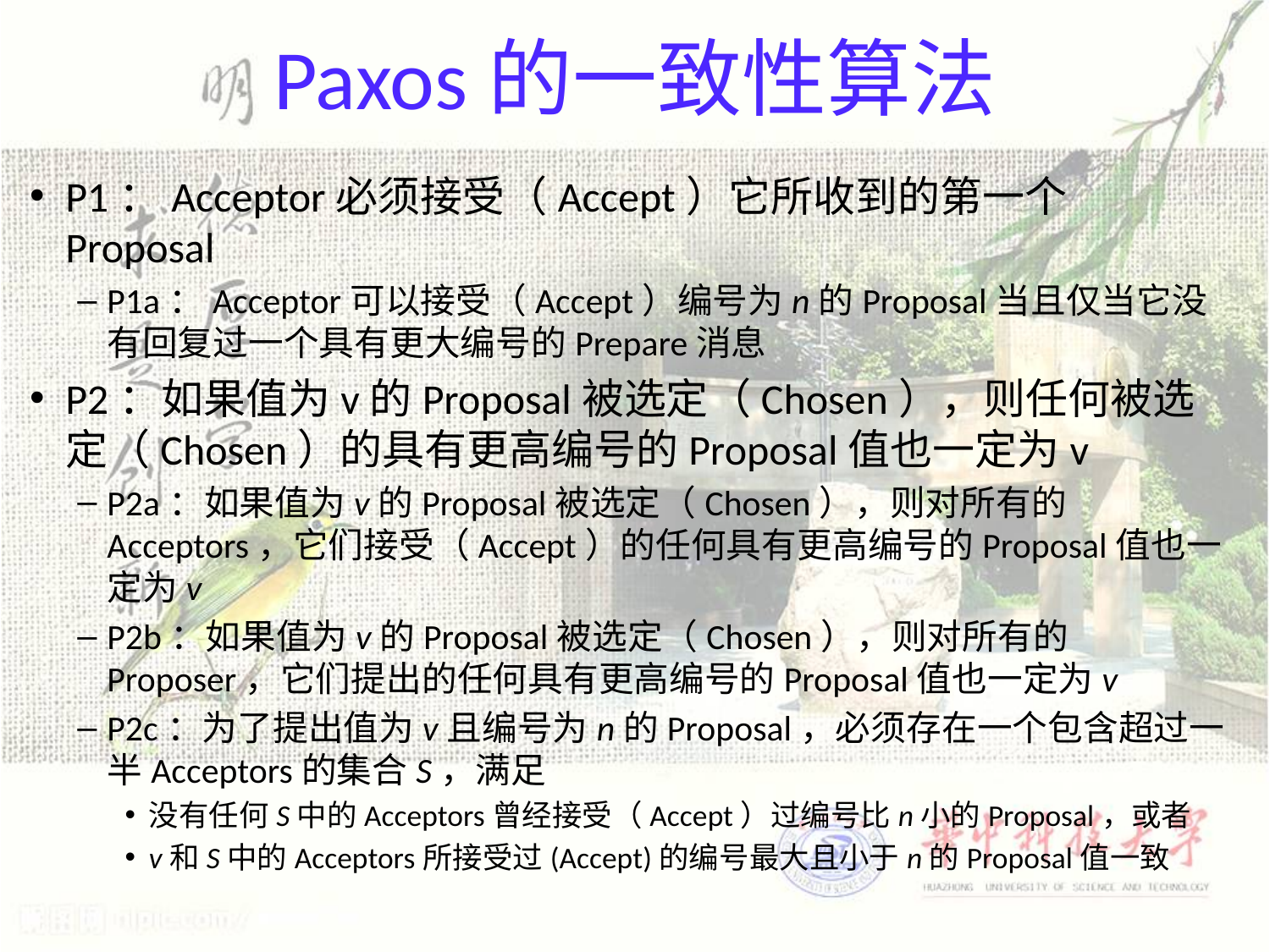

# Paxos的一致性算法
P1：Acceptor必须接受（Accept）它所收到的第一个Proposal
P1a：Acceptor可以接受（Accept）编号为n的Proposal当且仅当它没有回复过一个具有更大编号的Prepare消息
P2：如果值为v的Proposal被选定（Chosen），则任何被选定（Chosen）的具有更高编号的Proposal值也一定为v
P2a：如果值为v的Proposal被选定（Chosen），则对所有的Acceptors，它们接受（Accept）的任何具有更高编号的Proposal值也一定为v
P2b：如果值为v的Proposal被选定（Chosen），则对所有的Proposer，它们提出的任何具有更高编号的Proposal值也一定为v
P2c：为了提出值为v且编号为n的Proposal，必须存在一个包含超过一半Acceptors的集合S，满足
没有任何S中的Acceptors曾经接受（Accept）过编号比n小的Proposal，或者
v和S中的Acceptors所接受过(Accept)的编号最大且小于n的Proposal值一致